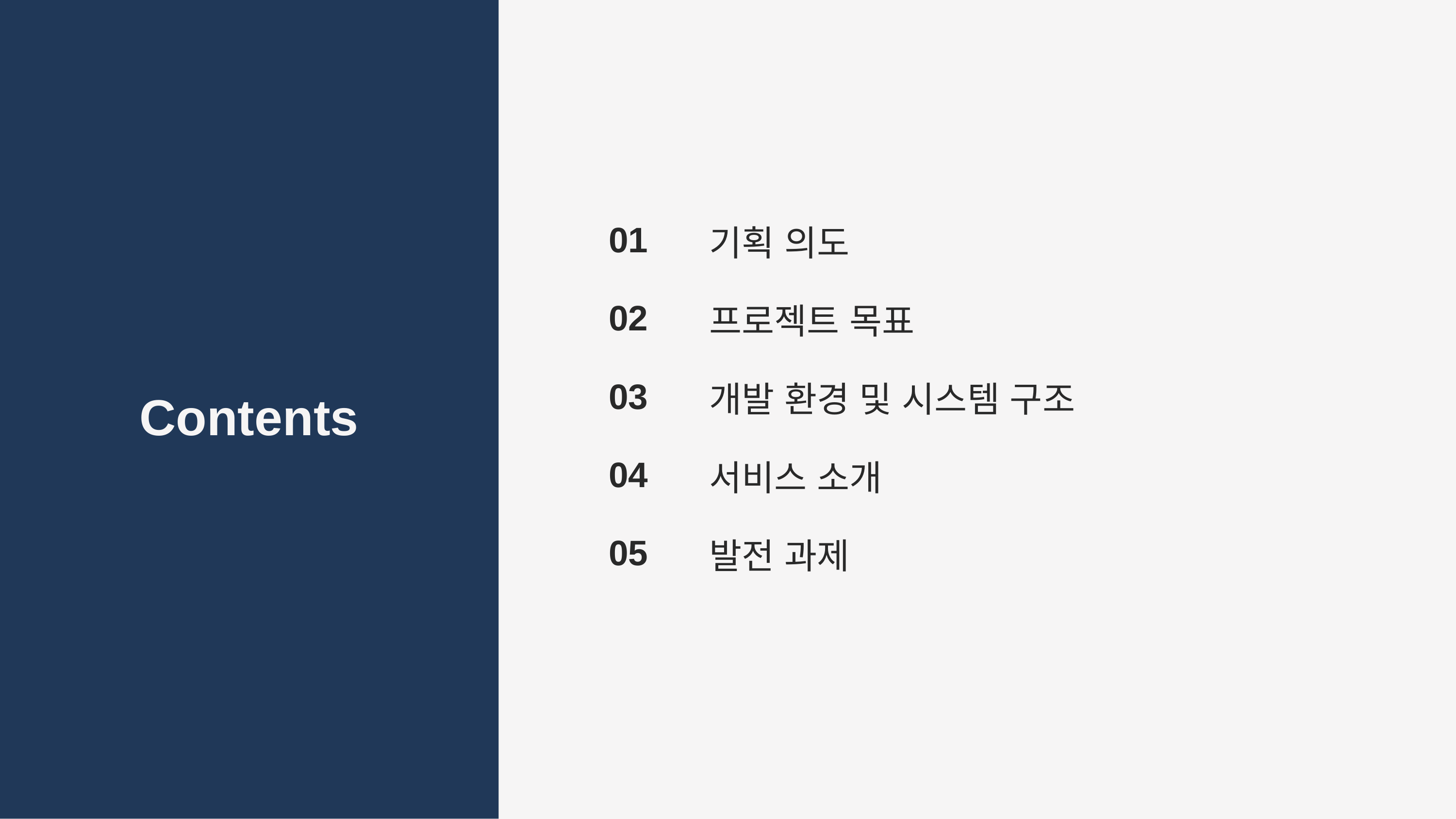

01
02
03
04
05
기획 의도
프로젝트 목표
개발 환경 및 시스템 구조
서비스 소개
발전 과제
Contents